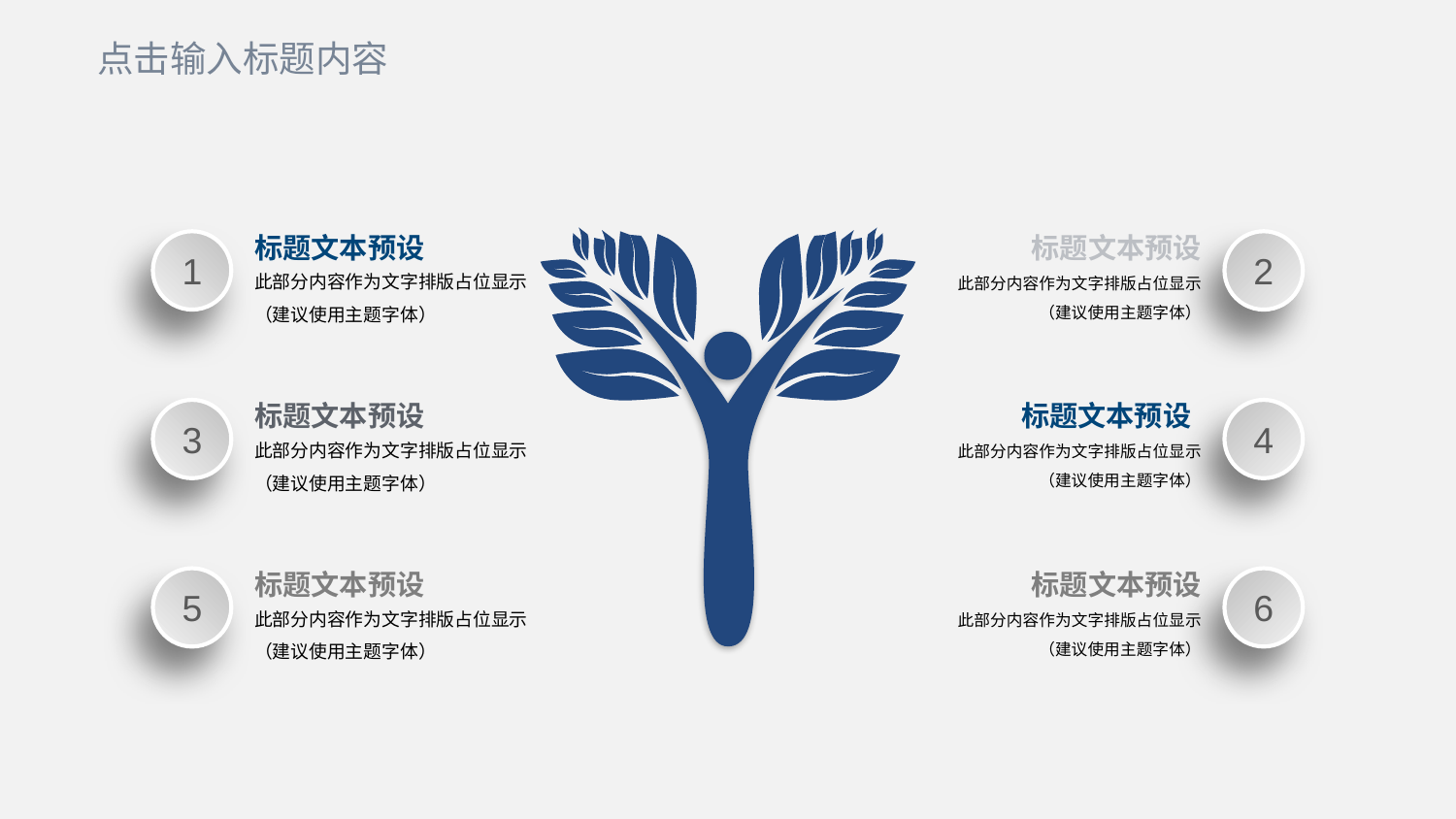

点击输入标题内容
标题文本预设
1
此部分内容作为文字排版占位显示
（建议使用主题字体）
标题文本预设
3
此部分内容作为文字排版占位显示
（建议使用主题字体）
标题文本预设
5
此部分内容作为文字排版占位显示
（建议使用主题字体）
标题文本预设
2
此部分内容作为文字排版占位显示
（建议使用主题字体）
标题文本预设
4
此部分内容作为文字排版占位显示
（建议使用主题字体）
标题文本预设
6
此部分内容作为文字排版占位显示
（建议使用主题字体）